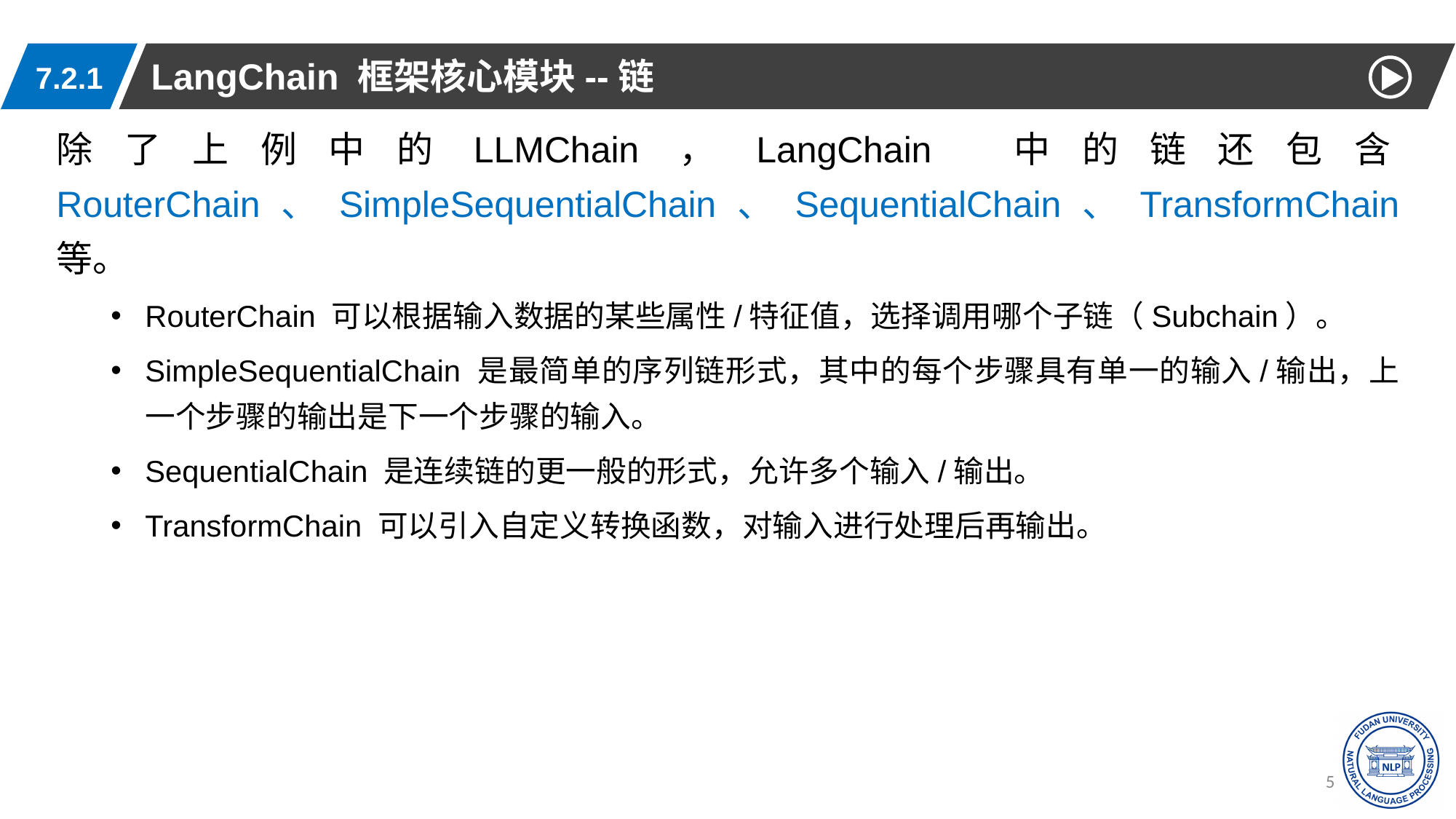

LangChain 框架核心模块--链
7.2.1

除了上例中的LLMChain，LangChain 中的链还包含RouterChain、SimpleSequentialChain、SequentialChain、TransformChain 等。
RouterChain 可以根据输入数据的某些属性/特征值，选择调用哪个子链（Subchain）。
SimpleSequentialChain 是最简单的序列链形式，其中的每个步骤具有单一的输入/输出，上一个步骤的输出是下一个步骤的输入。
SequentialChain 是连续链的更一般的形式，允许多个输入/输出。
TransformChain 可以引入自定义转换函数，对输入进行处理后再输出。
50